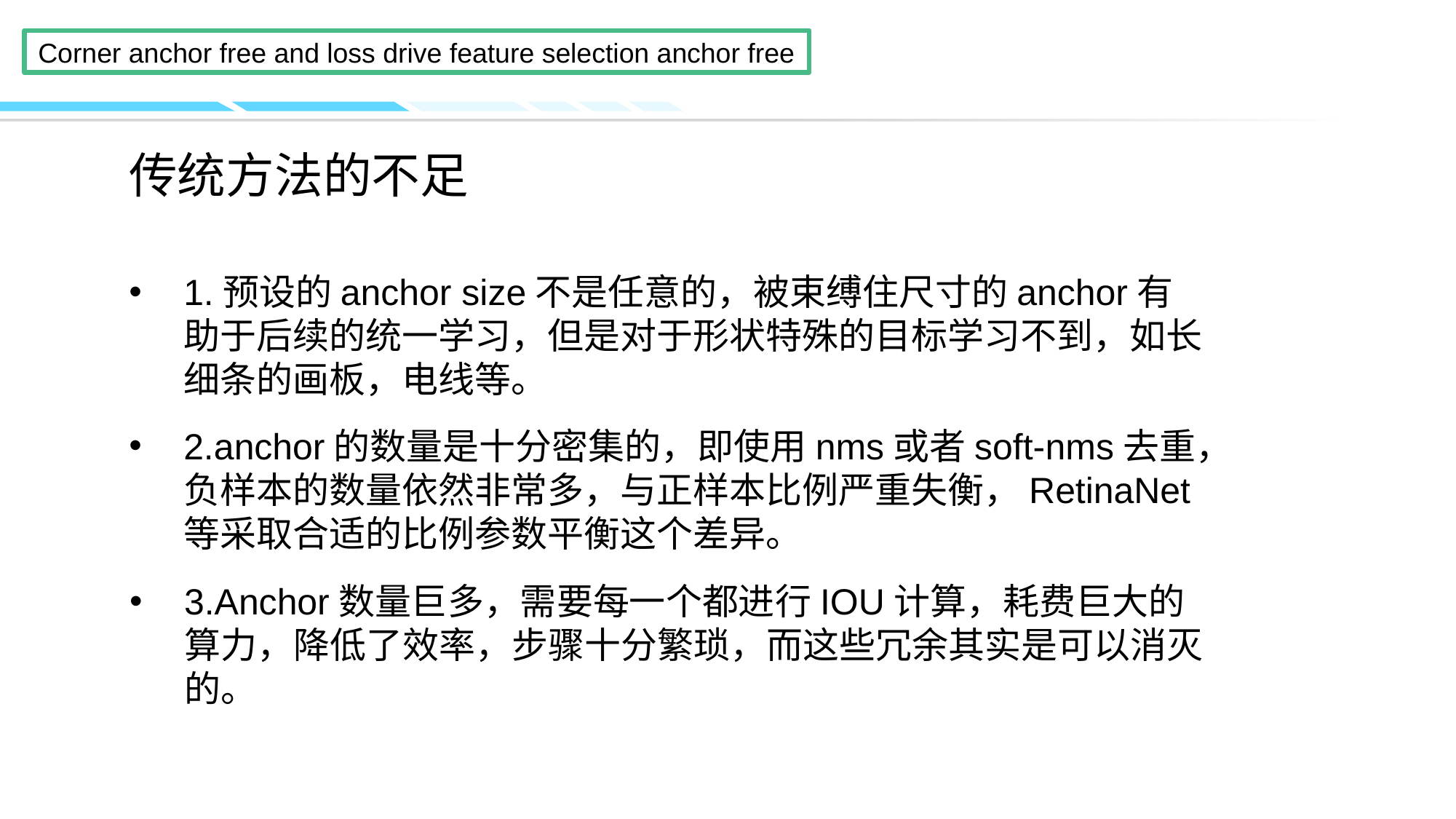

1.预设的anchor size不是任意的，被束缚住尺寸的anchor有助于后续的统一学习，但是对于形状特殊的目标学习不到，如长细条的画板，电线等。

2.anchor的数量是十分密集的，即使用nms或者soft-nms去重，负样本的数量依然非常多，与正样本比例严重失衡，RetinaNet等采取合适的比例参数平衡这个差异。
3.Anchor数量巨多，需要每一个都进行IOU计算，耗费巨大的算力，降低了效率，步骤十分繁琐，而这些冗余其实是可以消灭的。